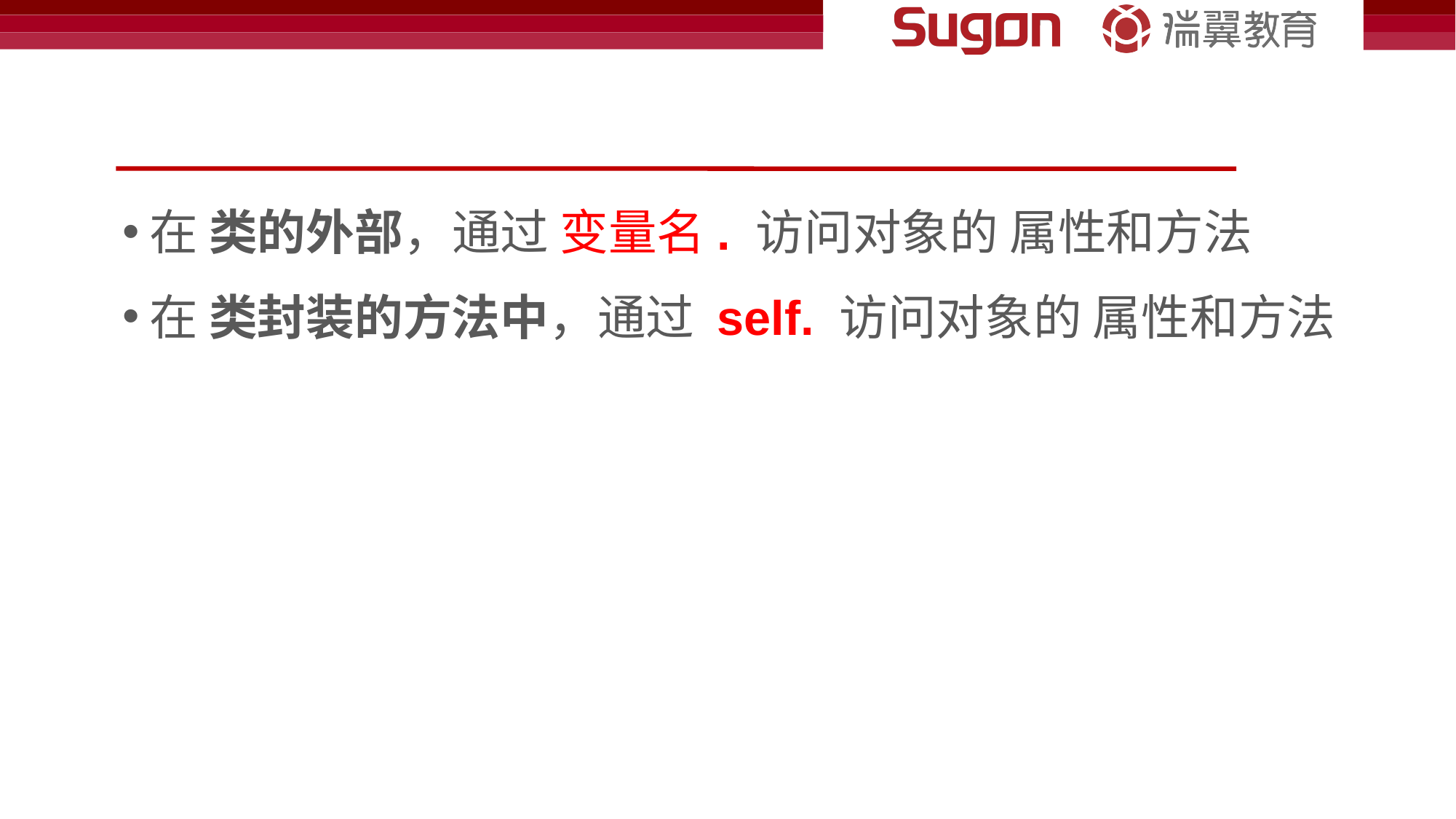

#
在 类的外部，通过 变量名. 访问对象的 属性和方法
在 类封装的方法中，通过 self. 访问对象的 属性和方法